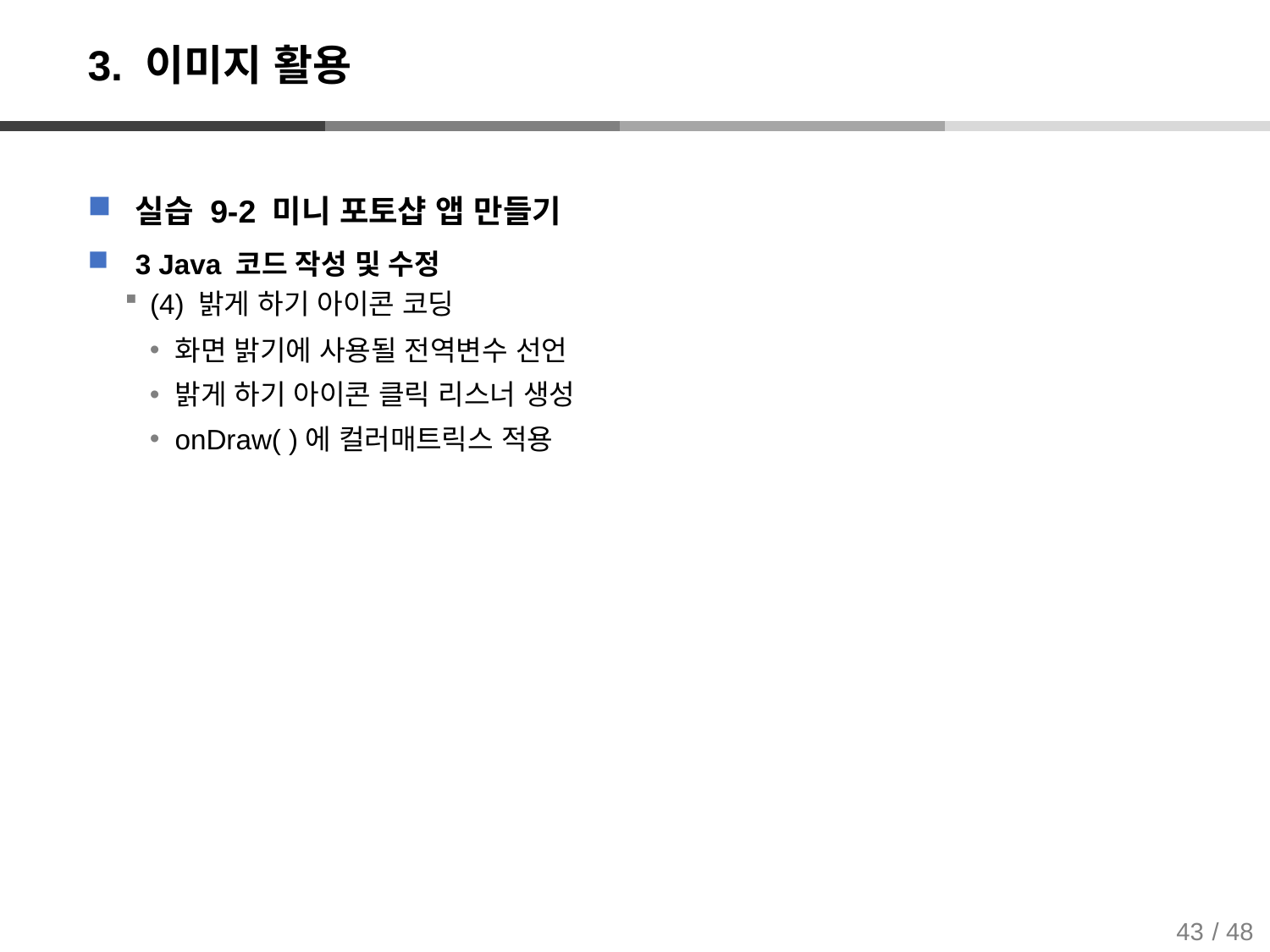

# 3. 이미지 활용
실습 9-2 미니 포토샵 앱 만들기
3 Java 코드 작성 및 수정
(4) 밝게 하기 아이콘 코딩
화면 밝기에 사용될 전역변수 선언
밝게 하기 아이콘 클릭 리스너 생성
onDraw( )에 컬러매트릭스 적용